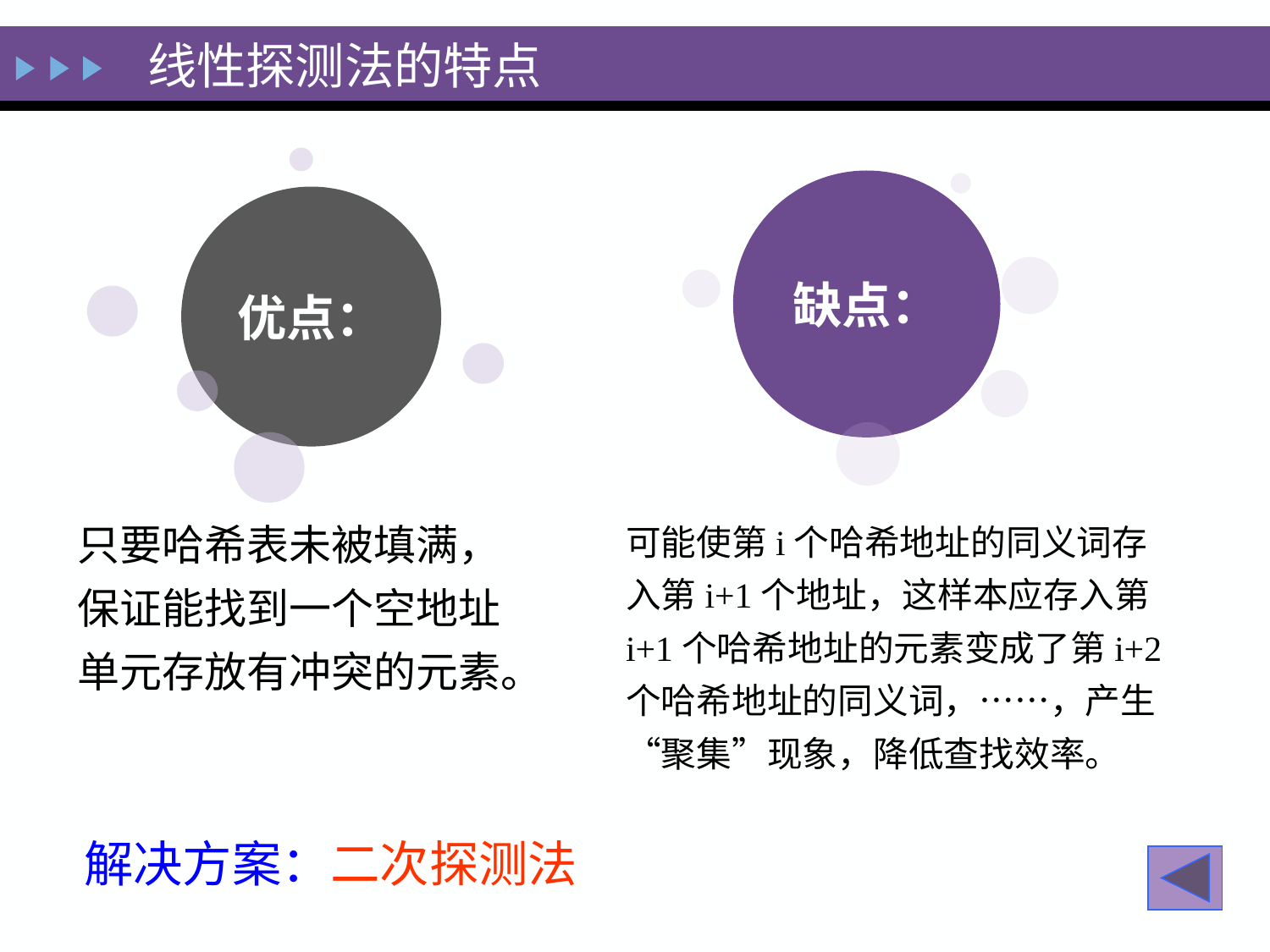

线性探测法的特点

优点：

缺点：

只要哈希表未被填满，保证能找到一个空地址单元存放有冲突的元素。
可能使第i个哈希地址的同义词存入第i+1个地址，这样本应存入第i+1个哈希地址的元素变成了第i+2个哈希地址的同义词，……，产生“聚集”现象，降低查找效率。
解决方案：二次探测法